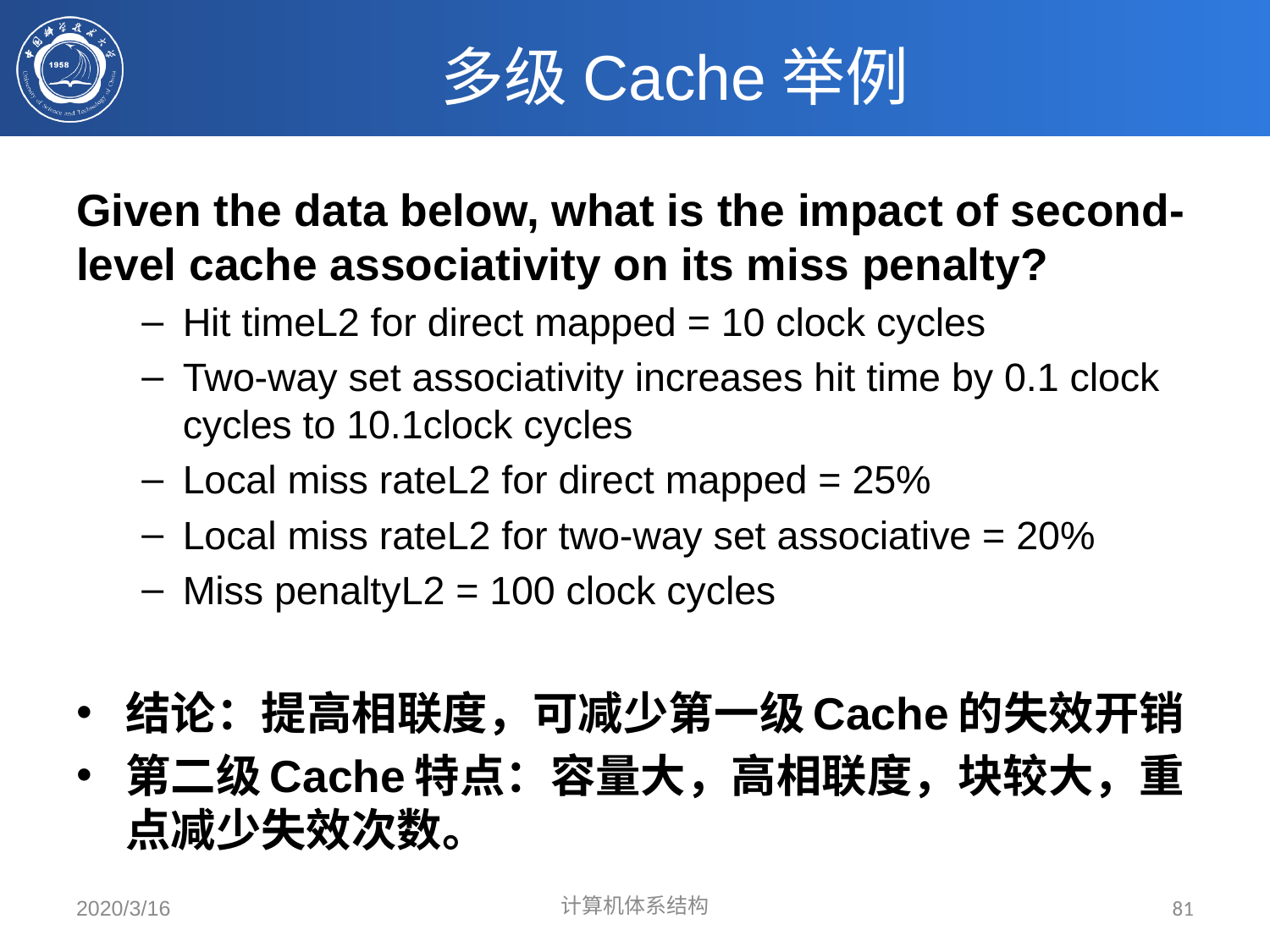

# 多级Cache举例
Given the data below, what is the impact of second-level cache associativity on its miss penalty?
Hit timeL2 for direct mapped = 10 clock cycles
Two-way set associativity increases hit time by 0.1 clock cycles to 10.1clock cycles
Local miss rateL2 for direct mapped = 25%
Local miss rateL2 for two-way set associative = 20%
Miss penaltyL2 = 100 clock cycles

结论：提高相联度，可减少第一级Cache的失效开销
第二级Cache特点：容量大，高相联度，块较大，重点减少失效次数。

2020/3/16
计算机体系结构
81